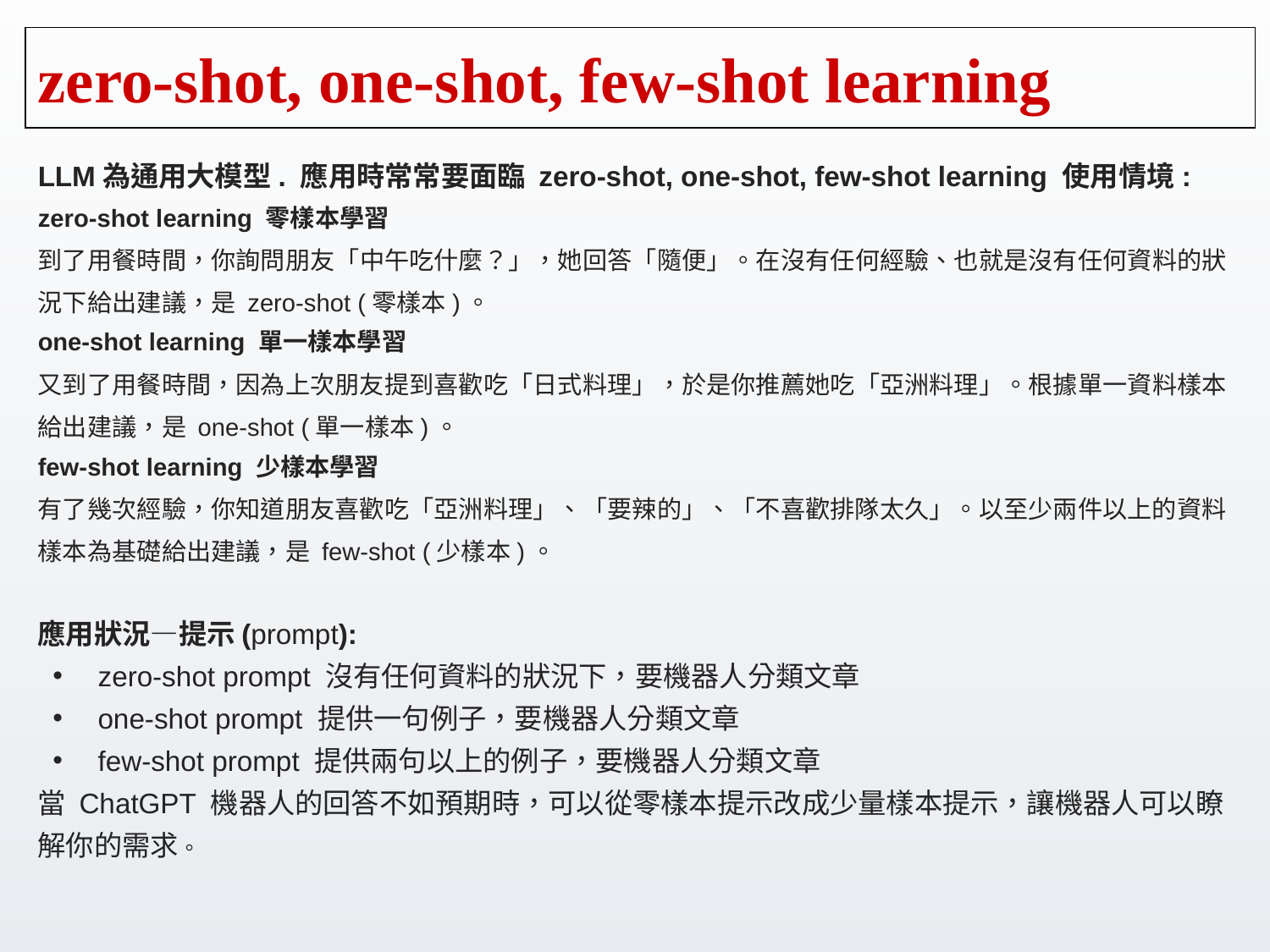

# zero-shot, one-shot, few-shot learning
LLM為通用大模型. 應用時常常要面臨 zero-shot, one-shot, few-shot learning 使用情境:
zero-shot learning 零樣本學習
到了用餐時間，你詢問朋友「中午吃什麼？」，她回答「隨便」。在沒有任何經驗、也就是沒有任何資料的狀況下給出建議，是 zero-shot (零樣本)。
one-shot learning 單一樣本學習
又到了用餐時間，因為上次朋友提到喜歡吃「日式料理」，於是你推薦她吃「亞洲料理」。根據單一資料樣本給出建議，是 one-shot (單一樣本)。
few-shot learning 少樣本學習
有了幾次經驗，你知道朋友喜歡吃「亞洲料理」、「要辣的」、「不喜歡排隊太久」。以至少兩件以上的資料樣本為基礎給出建議，是 few-shot (少樣本)。

應用狀況—提示(prompt):
zero-shot prompt 沒有任何資料的狀況下，要機器人分類文章
one-shot prompt 提供一句例子，要機器人分類文章
few-shot prompt 提供兩句以上的例子，要機器人分類文章
當 ChatGPT 機器人的回答不如預期時，可以從零樣本提示改成少量樣本提示，讓機器人可以瞭解你的需求。